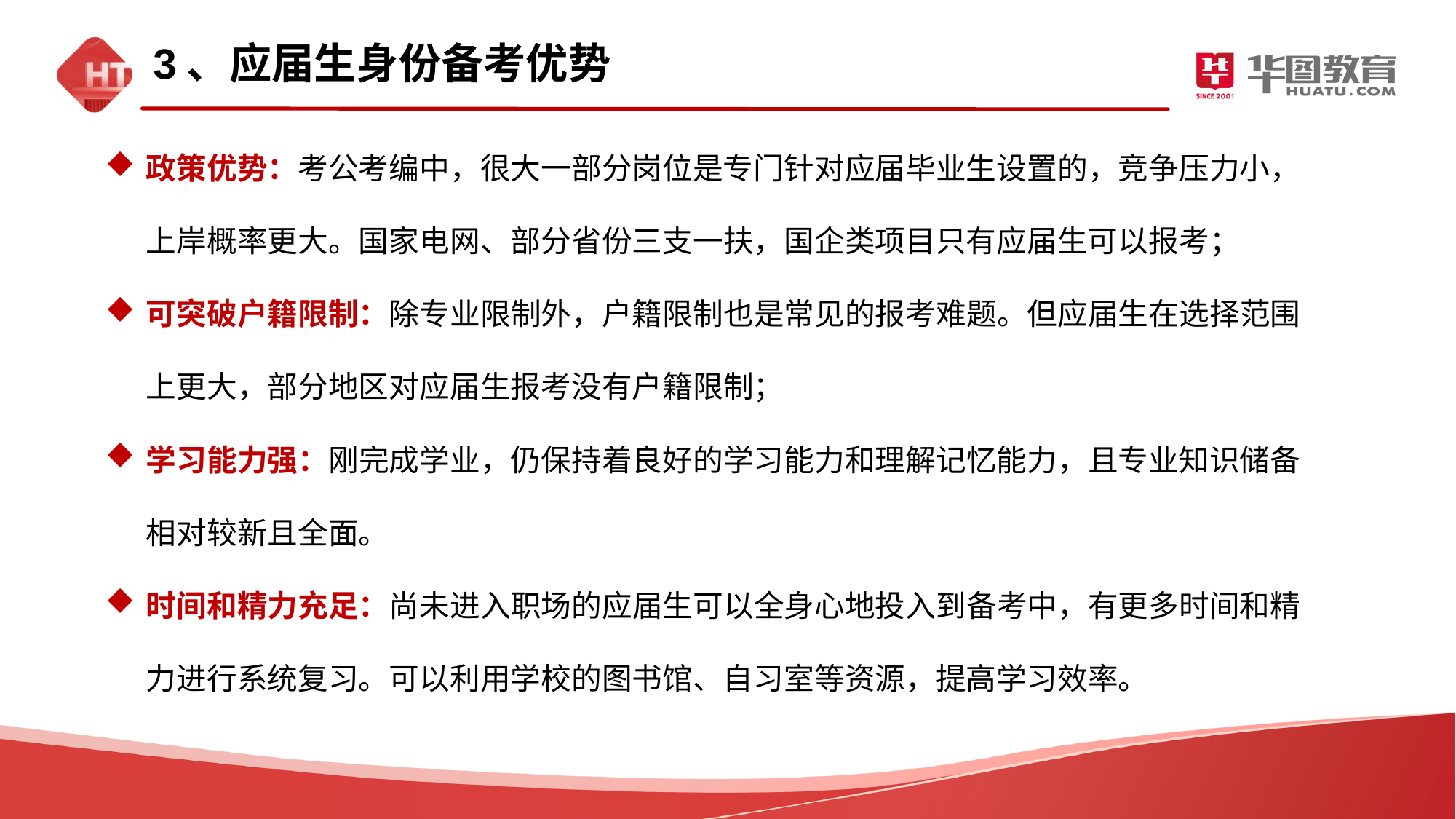

3、应届生身份备考优势
政策优势：考公考编中，很大一部分岗位是专门针对应届毕业生设置的，竞争压力小，上岸概率更大。国家电网、部分省份三支一扶，国企类项目只有应届生可以报考；
可突破户籍限制：除专业限制外，户籍限制也是常见的报考难题。但应届生在选择范围上更大，部分地区对应届生报考没有户籍限制；
学习能力强：刚完成学业，仍保持着良好的学习能力和理解记忆能力，且专业知识储备相对较新且全面。
时间和精力充足：尚未进入职场的应届生可以全身心地投入到备考中，有更多时间和精力进行系统复习。可以利用学校的图书馆、自习室等资源，提高学习效率。